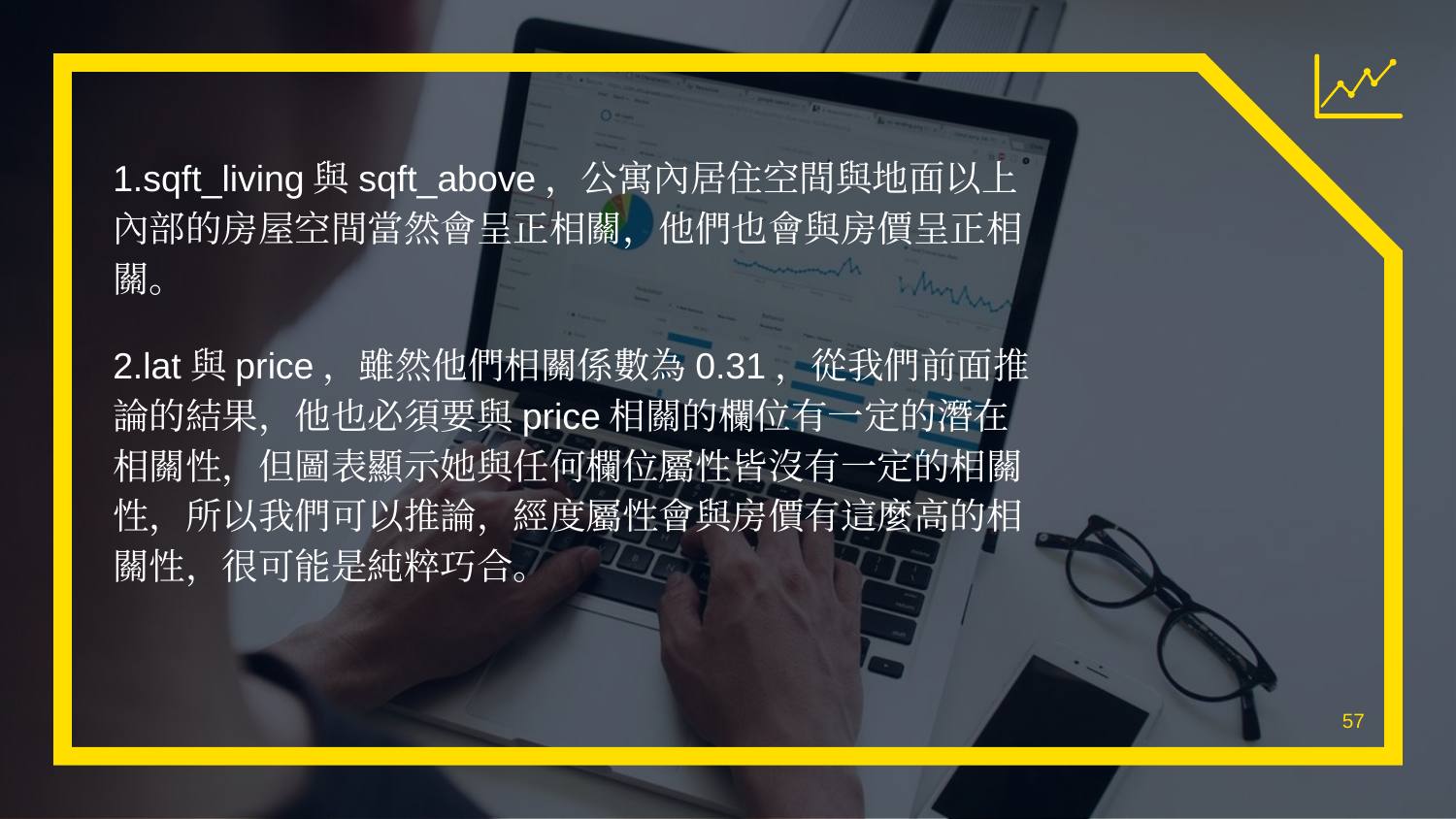

1.sqft_living與sqft_above，公寓內居住空間與地面以上內部的房屋空間當然會呈正相關，他們也會與房價呈正相關。
2.lat與price，雖然他們相關係數為0.31，從我們前面推論的結果，他也必須要與price相關的欄位有一定的潛在相關性，但圖表顯示她與任何欄位屬性皆沒有一定的相關性，所以我們可以推論，經度屬性會與房價有這麼高的相關性，很可能是純粹巧合。

57